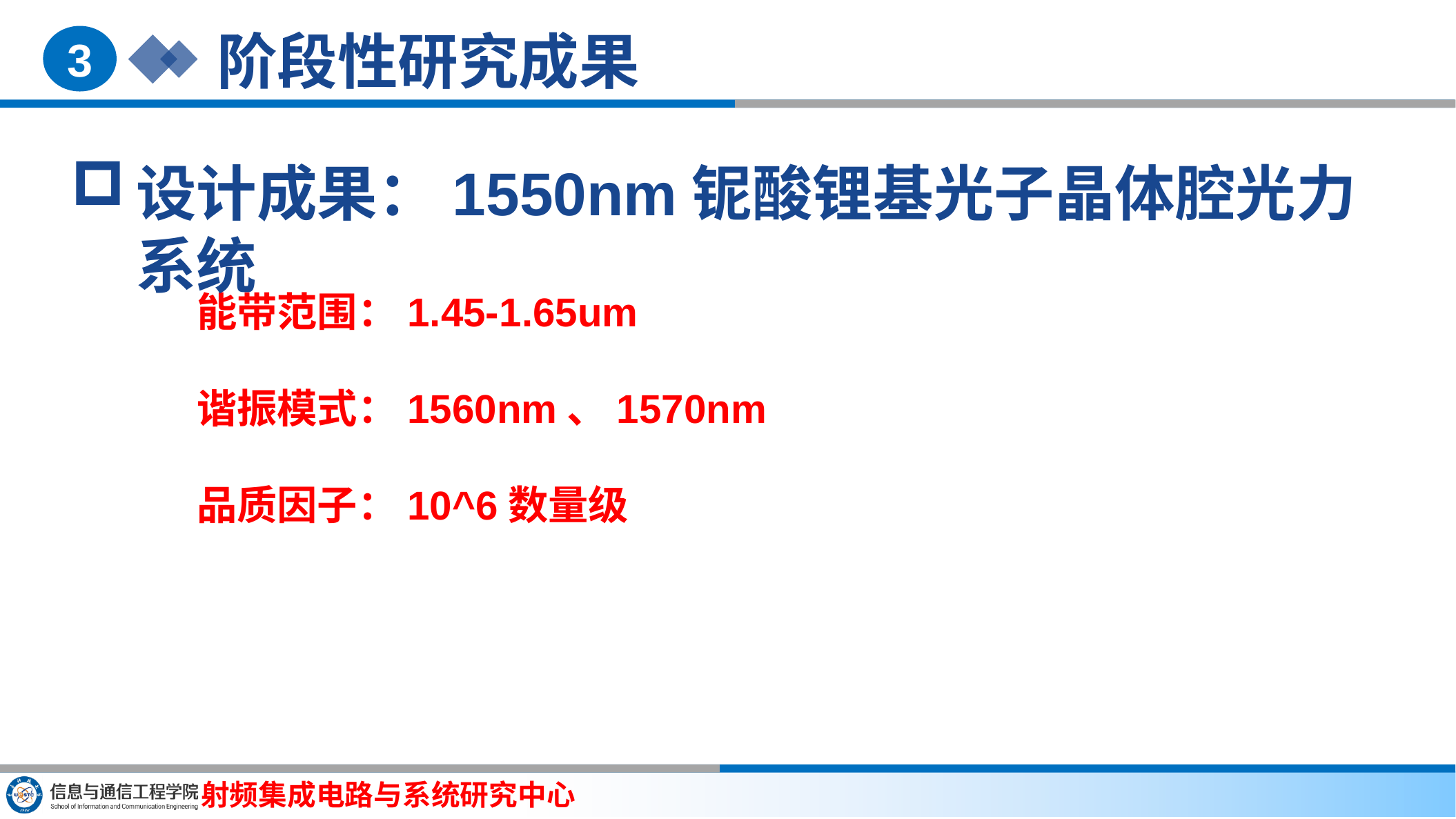

阶段性研究成果
3

设计成果：1550nm铌酸锂基光子晶体腔光力系统

	能带范围：1.45-1.65um

	谐振模式：1560nm、1570nm

	品质因子：10^6数量级